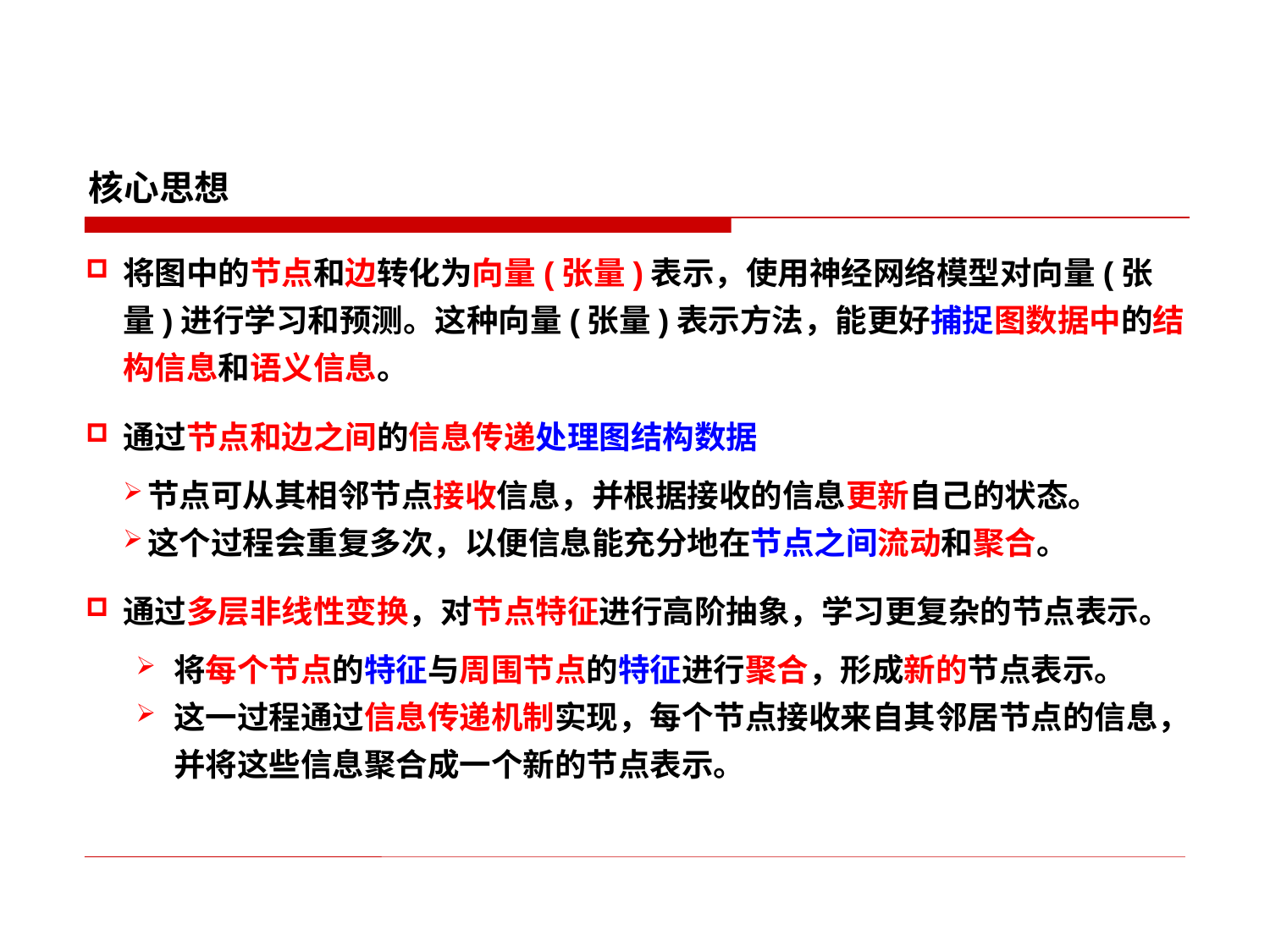

核心思想
将图中的节点和边转化为向量(张量)表示，使用神经网络模型对向量(张量)进行学习和预测。这种向量(张量)表示方法，能更好捕捉图数据中的结构信息和语义信息。
通过节点和边之间的信息传递处理图结构数据
节点可从其相邻节点接收信息，并根据接收的信息更新自己的状态。
这个过程会重复多次，以便信息能充分地在节点之间流动和聚合。
通过多层非线性变换，对节点特征进行高阶抽象，学习更复杂的节点表示。
将每个节点的特征与周围节点的特征进行聚合，形成新的节点表示。
这一过程通过信息传递机制实现，每个节点接收来自其邻居节点的信息，并将这些信息聚合成一个新的节点表示。